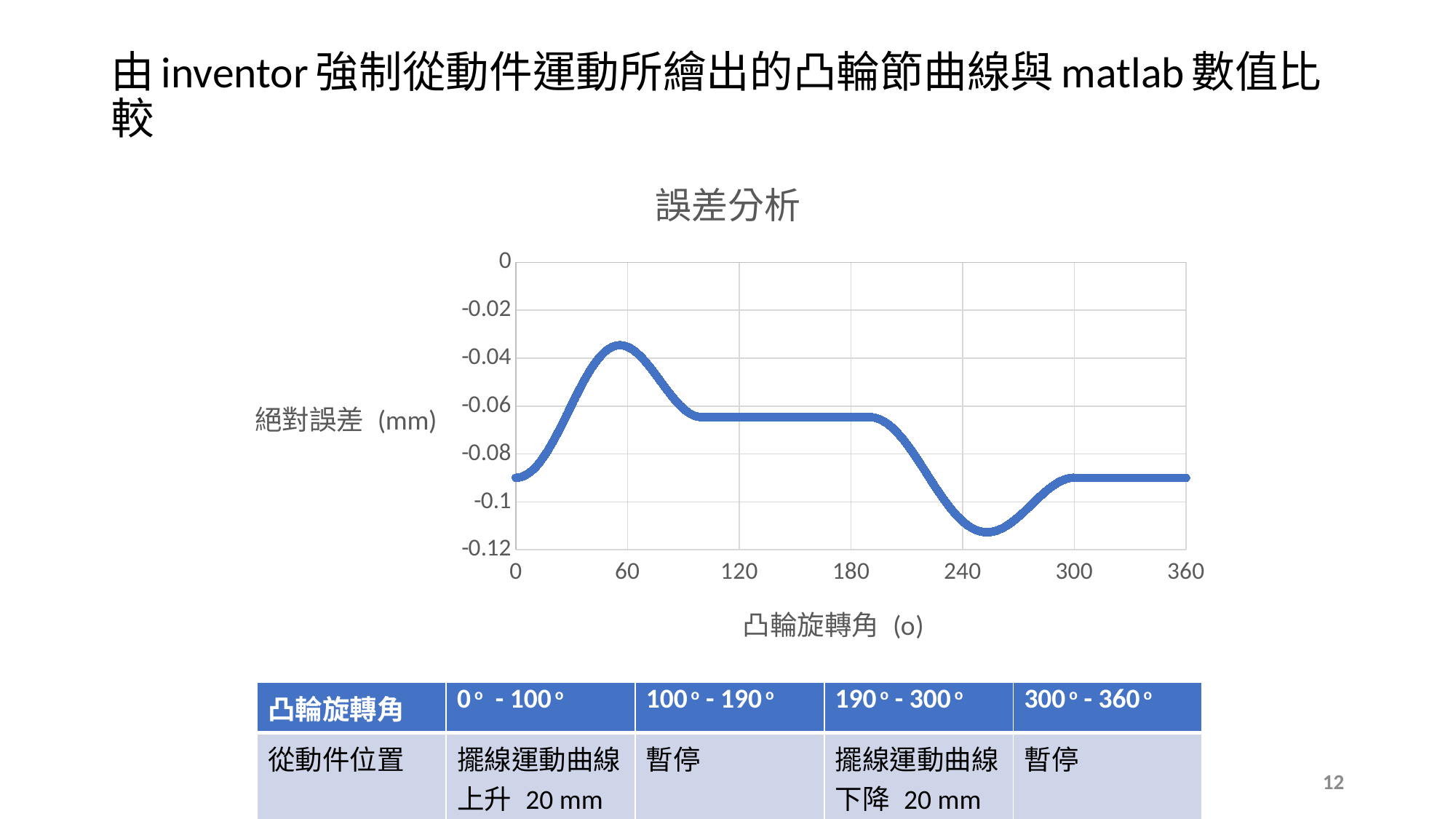

# 由inventor強制從動件運動所繪出的凸輪節曲線與matlab數值比較

### Chart: 誤差分析

| Category |  |
|---|---|
| 凸輪旋轉角 | 0 o - 100 o | 100 o - 190 o | 190 o - 300 o | 300 o - 360 o |
| --- | --- | --- | --- | --- |
| 從動件位置 | 擺線運動曲線 上升 20 mm | 暫停 | 擺線運動曲線下降 20 mm | 暫停 |
12